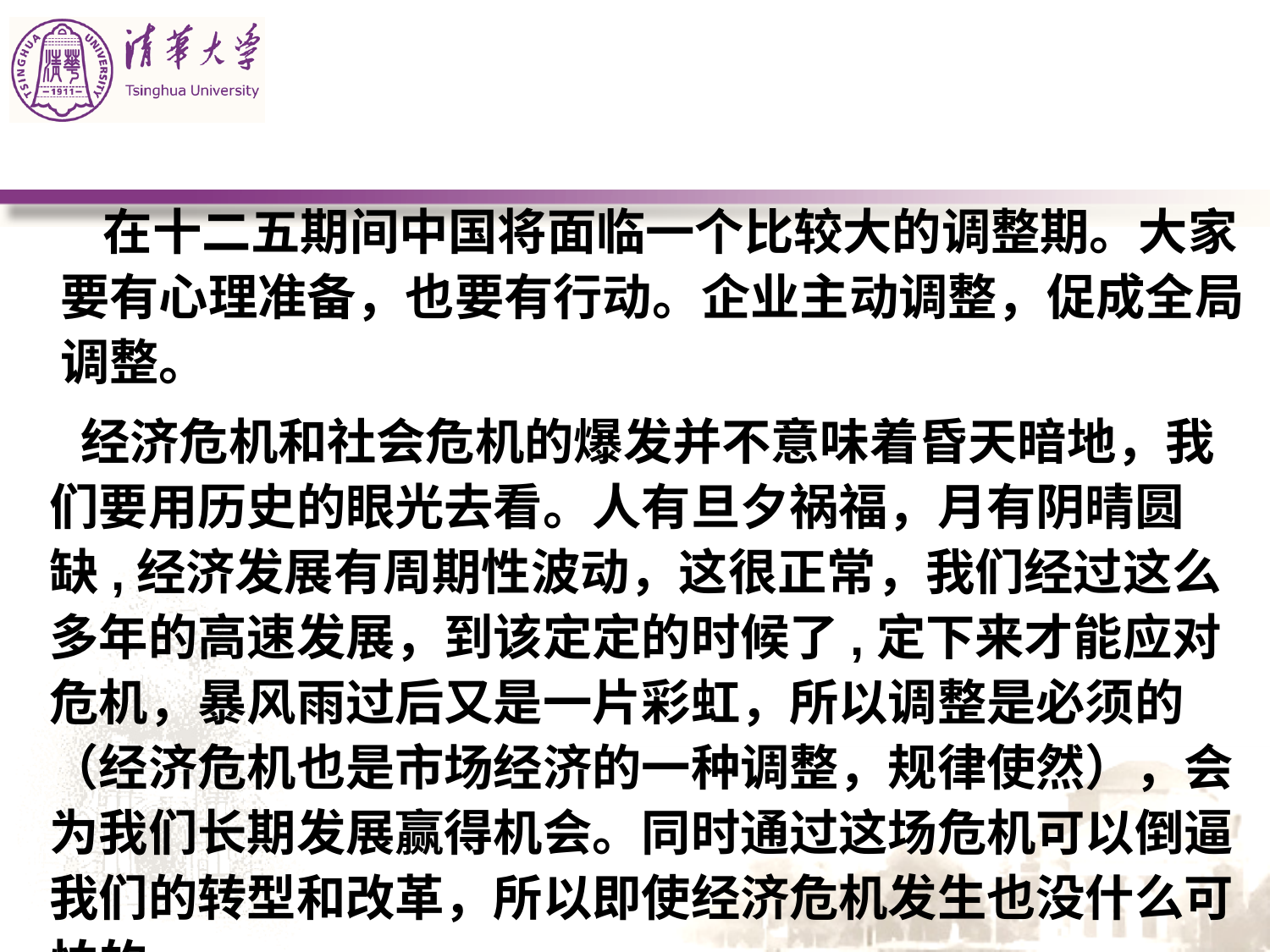

#
       在十二五期间中国将面临一个比较大的调整期。大家要有心理准备，也要有行动。企业主动调整，促成全局调整。
     经济危机和社会危机的爆发并不意味着昏天暗地，我们要用历史的眼光去看。人有旦夕祸福，月有阴晴圆缺,经济发展有周期性波动，这很正常，我们经过这么多年的高速发展，到该定定的时候了,定下来才能应对危机，暴风雨过后又是一片彩虹，所以调整是必须的（经济危机也是市场经济的一种调整，规律使然），会为我们长期发展赢得机会。同时通过这场危机可以倒逼我们的转型和改革，所以即使经济危机发生也没什么可怕的。